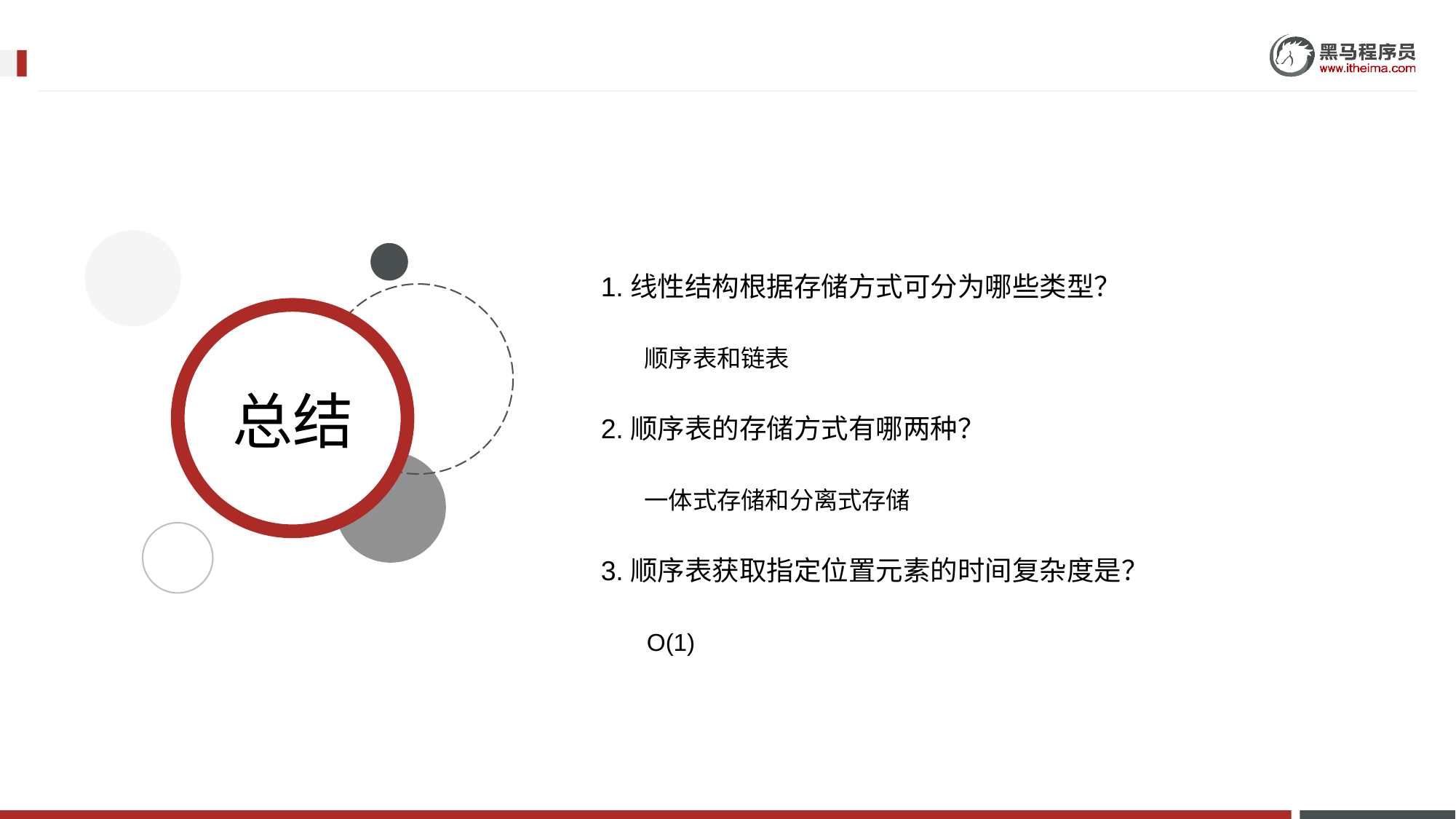

1.线性结构根据存储方式可分为哪些类型？
      顺序表和链表
2.顺序表的存储方式有哪两种？
      一体式存储和分离式存储
3.顺序表获取指定位置元素的时间复杂度是？
      O(1)